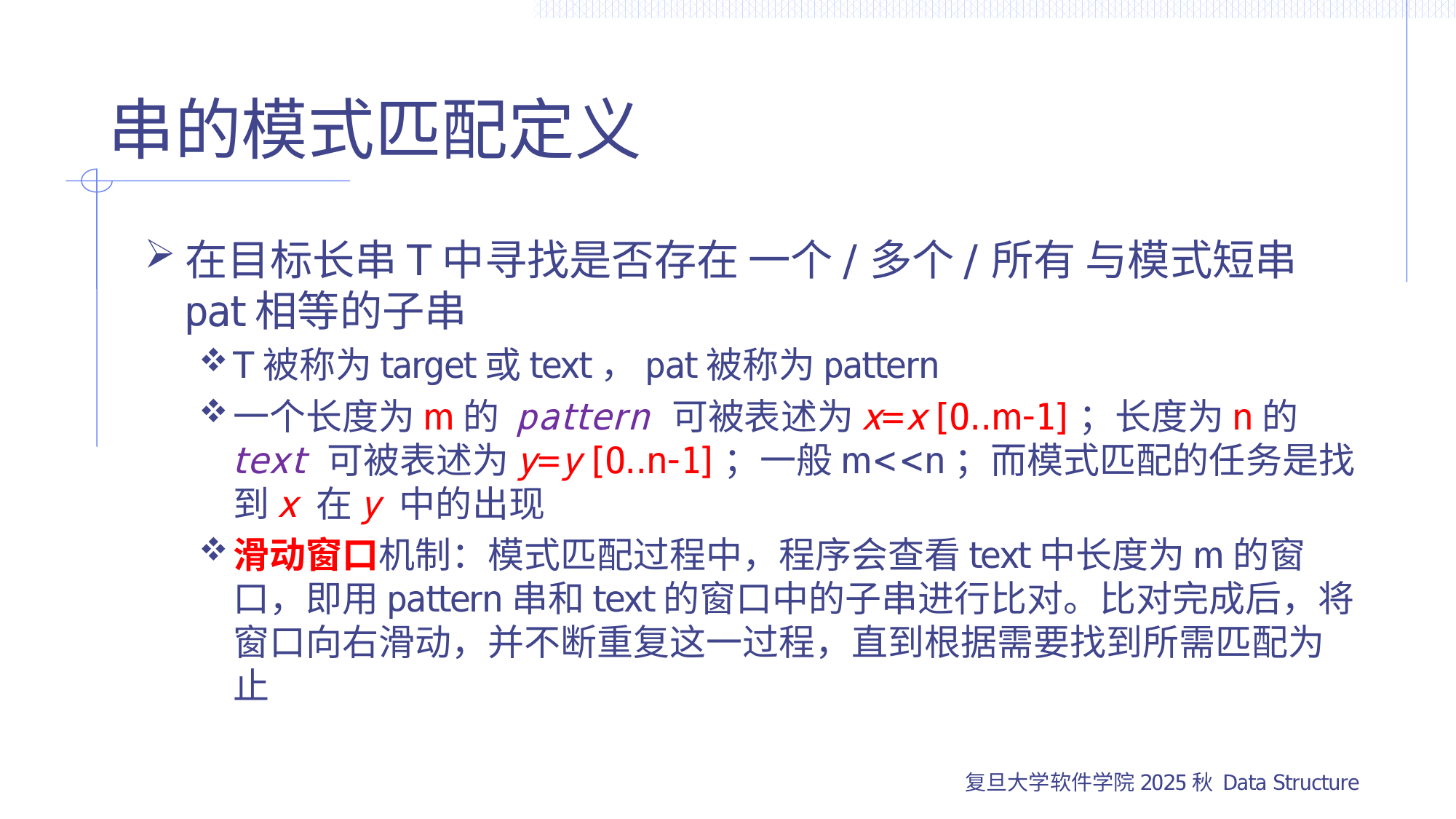

# 串的模式匹配定义
在目标长串T中寻找是否存在 一个/多个/所有 与模式短串pat相等的子串
T被称为target或text，pat被称为pattern
一个长度为m的 pattern 可被表述为x=x [0..m-1]；长度为n的 text 可被表述为y=y [0..n-1]；一般m<<n；而模式匹配的任务是找到x 在y 中的出现
滑动窗口机制：模式匹配过程中，程序会查看text中长度为m的窗口，即用pattern串和text的窗口中的子串进行比对。比对完成后，将窗口向右滑动，并不断重复这一过程，直到根据需要找到所需匹配为止